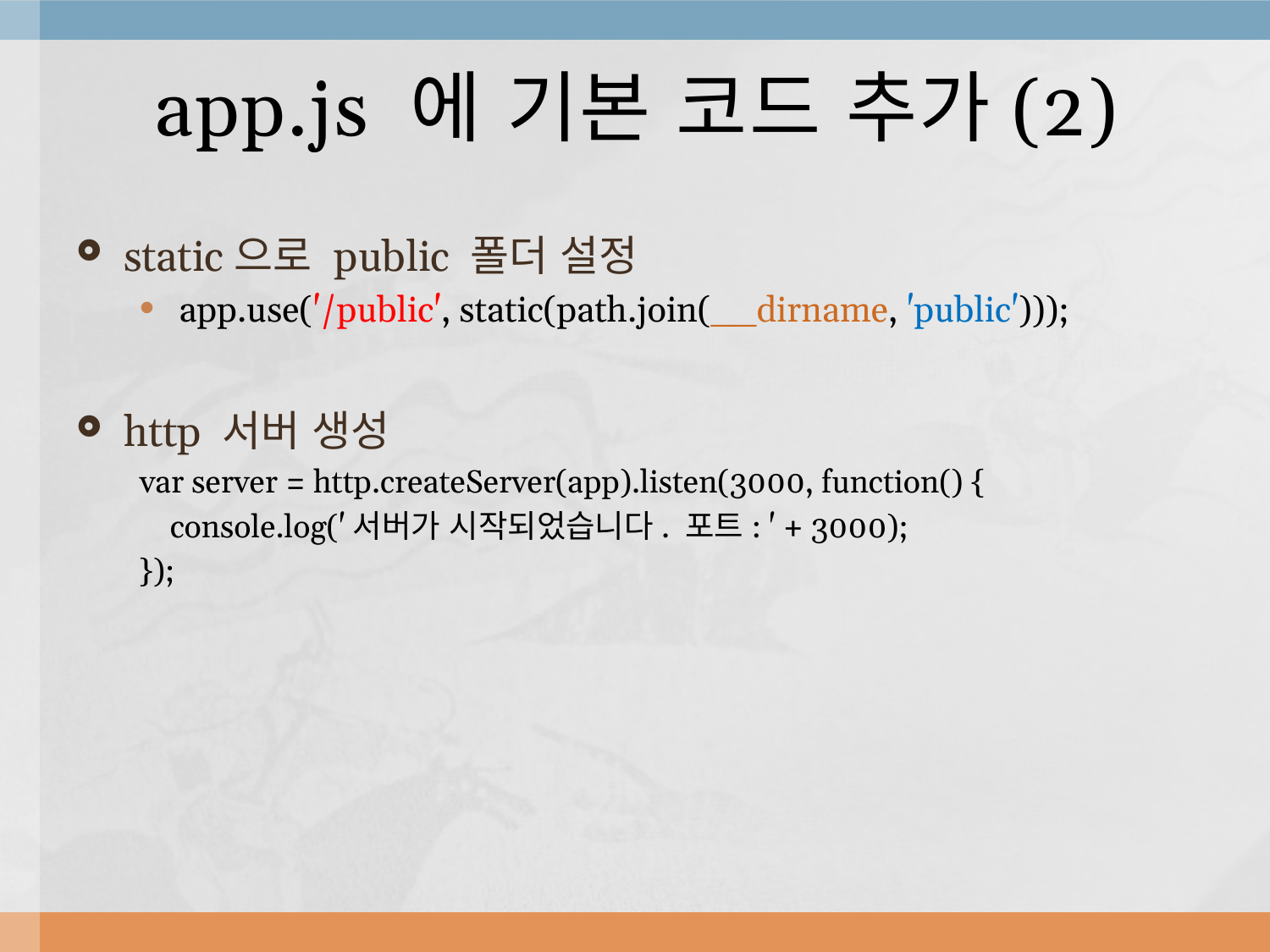

# app.js 에 기본 코드 추가(2)
static으로 public 폴더 설정
app.use('/public', static(path.join(__dirname, 'public')));

http 서버 생성
var server = http.createServer(app).listen(3000, function() {
    console.log('서버가 시작되었습니다. 포트: ' + 3000);
});